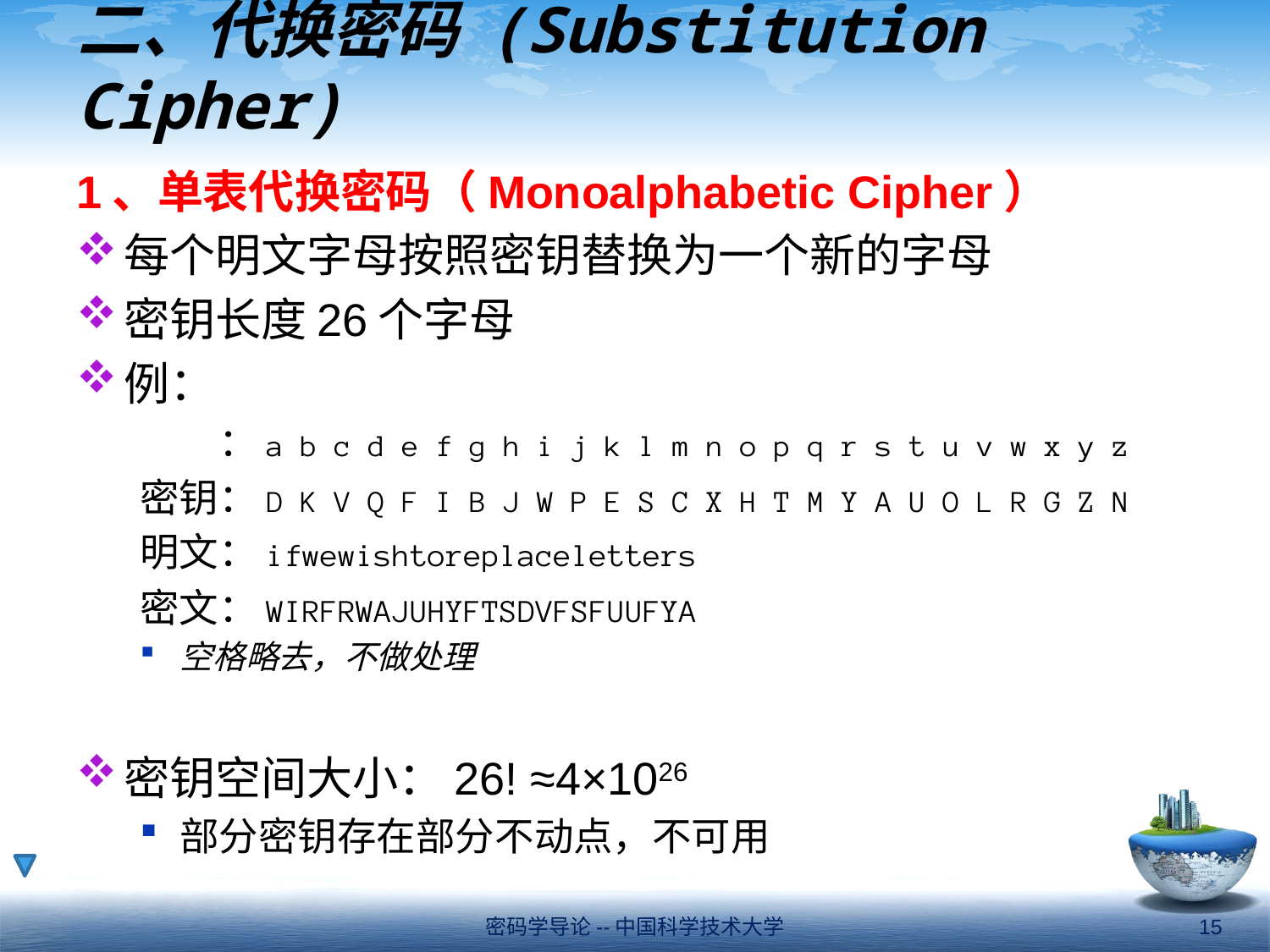

# 二、代换密码 (Substitution Cipher)
1、单表代换密码（Monoalphabetic Cipher）
每个明文字母按照密钥替换为一个新的字母
密钥长度26个字母
例：
　　：a b c d e f g h i j k l m n o p q r s t u v w x y z
密钥：D K V Q F I B J W P E S C X H T M Y A U O L R G Z N
明文：ifwewishtoreplaceletters
密文：WIRFRWAJUHYFTSDVFSFUUFYA
空格略去，不做处理

密钥空间大小：26! ≈4×1026
部分密钥存在部分不动点，不可用

密码学导论--中国科学技术大学
15